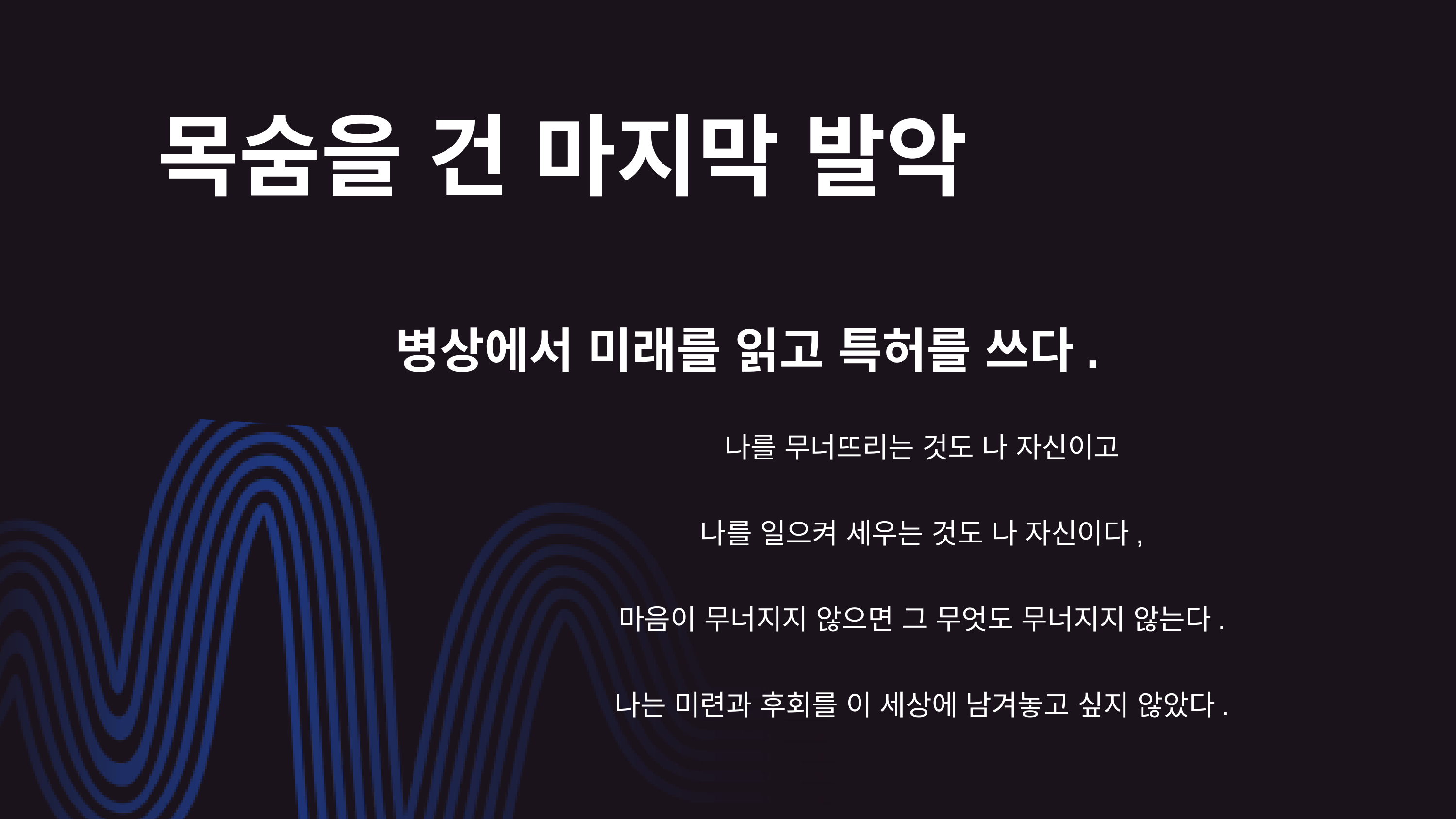

목숨을 건 마지막 발악
병상에서 미래를 읽고 특허를 쓰다.
나를 무너뜨리는 것도 나 자신이고
나를 일으켜 세우는 것도 나 자신이다,
마음이 무너지지 않으면 그 무엇도 무너지지 않는다.
나는 미련과 후회를 이 세상에 남겨놓고 싶지 않았다.